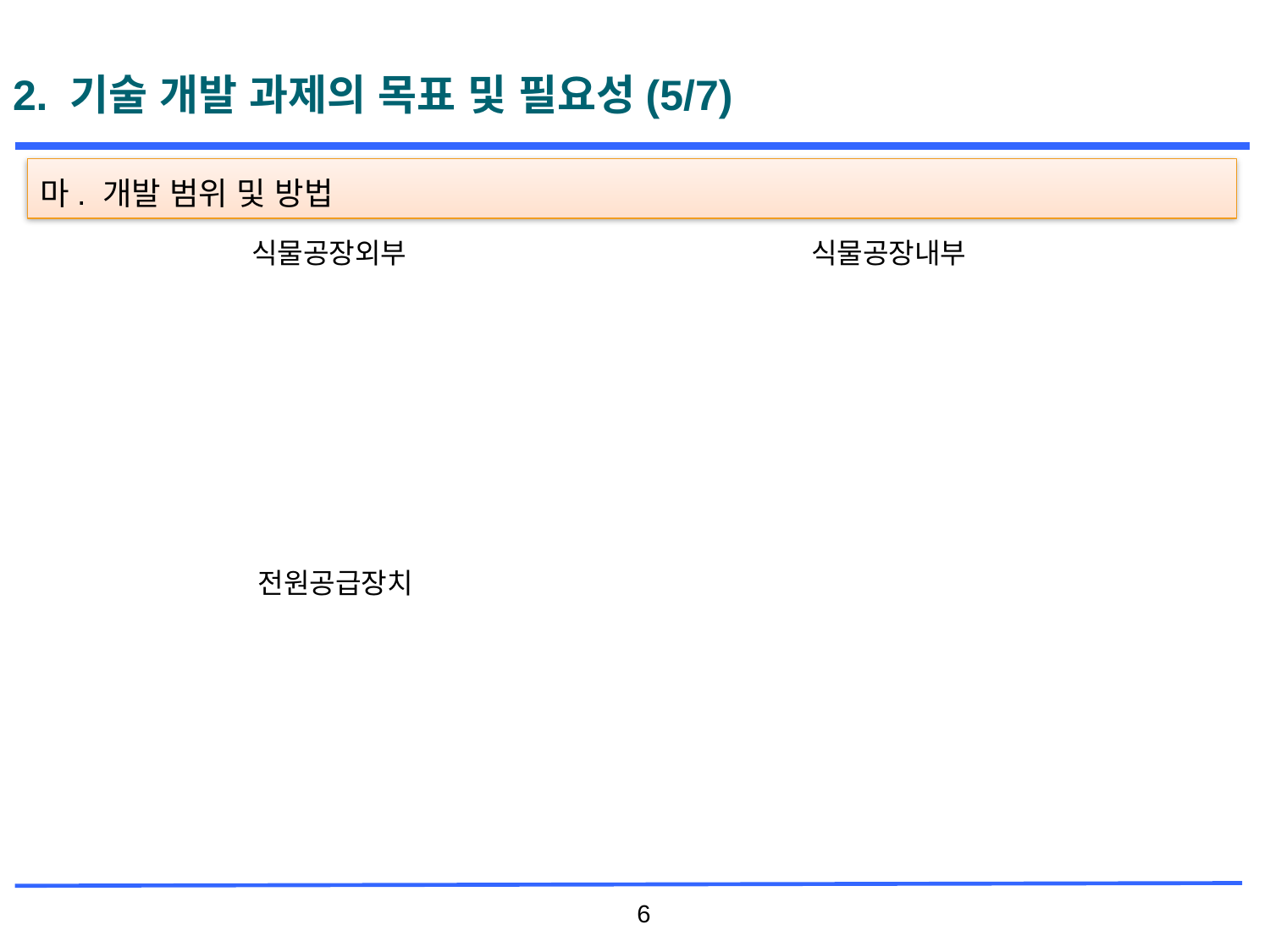

# 2. 기술 개발 과제의 목표 및 필요성(5/7)
마. 개발 범위 및 방법
식물공장외부
식물공장내부
전원공급장치
6